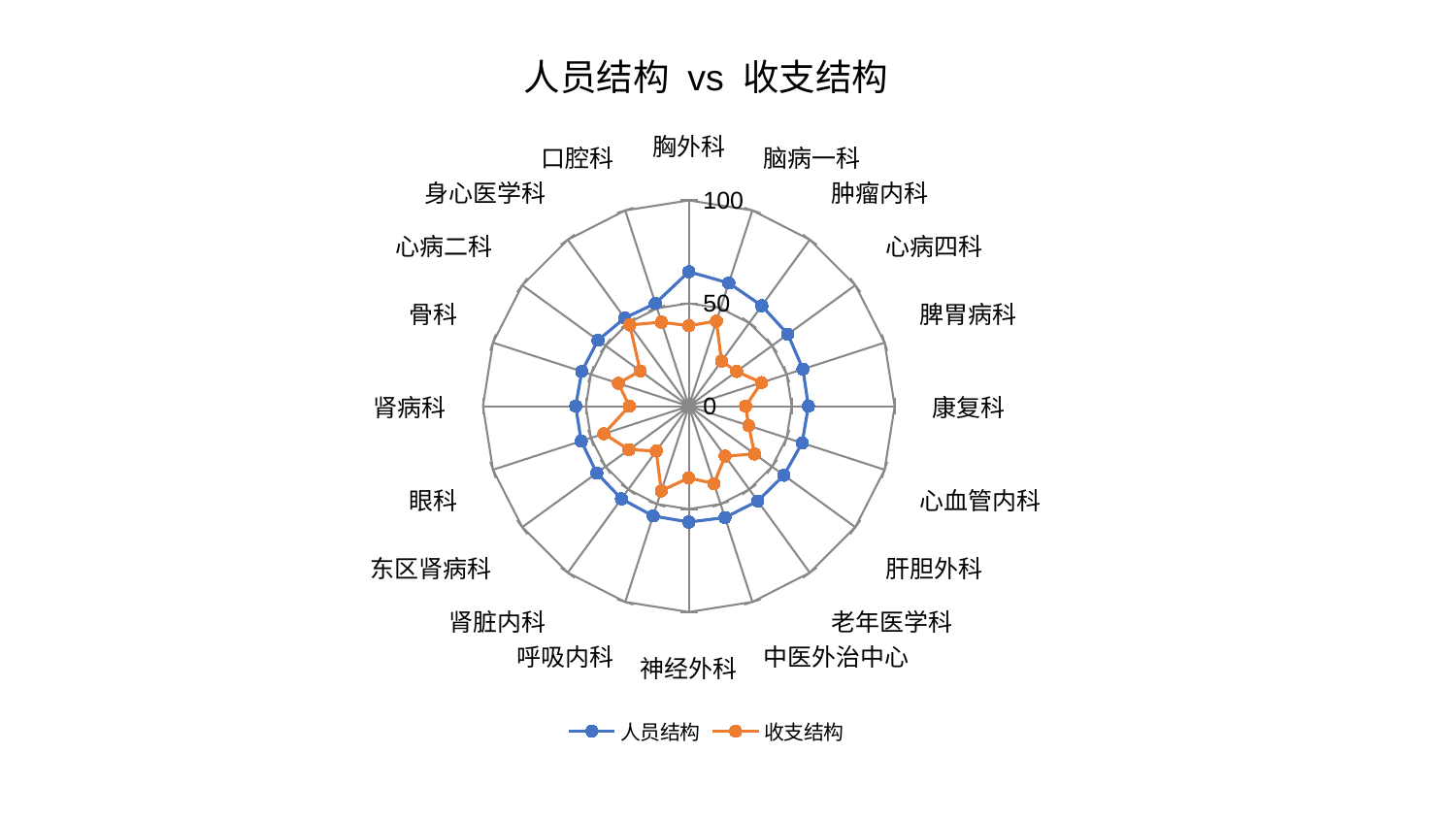

### Chart: 人员结构 vs 收支结构

| Category | 人员结构 | 收支结构 |
|---|---|---|
| 胸外科 | 65.35854386246328 | 39.105390915311226 |
| 脑病一科 | 62.91050509125518 | 43.47909838589435 |
| 肿瘤内科 | 60.33886604345 | 27.07858521408241 |
| 心病四科 | 59.47027761387368 | 28.732231258002926 |
| 脾胃病科 | 58.299919297691936 | 37.13061590386182 |
| 康复科 | 58.09368089958462 | 27.601902676238353 |
| 心血管内科 | 57.896476641563595 | 30.593057571845748 |
| 肝胆外科 | 57.09997788786263 | 39.50543749816339 |
| 老年医学科 | 56.974668202752966 | 30.026082207743606 |
| 中医外治中心 | 56.917637342568554 | 39.57336064406432 |
| 神经外科 | 56.293750494629634 | 34.854485422316095 |
| 呼吸内科 | 56.096077997868214 | 43.287004082647975 |
| 肾脏内科 | 55.67555099740817 | 26.939385659776903 |
| 东区肾病科 | 55.24996761629835 | 35.94394906963706 |
| 眼科 | 54.946937953259834 | 43.37784866932327 |
| 肾病科 | 54.93410875276046 | 28.877660966543953 |
| 骨科 | 54.67958896311353 | 35.989901311116384 |
| 心病二科 | 54.538220670785705 | 29.172091870094985 |
| 身心医学科 | 52.9371407152161 | 48.81303874103321 |
| 口腔科 | 52.51818583803952 | 42.92092925279742 |
28